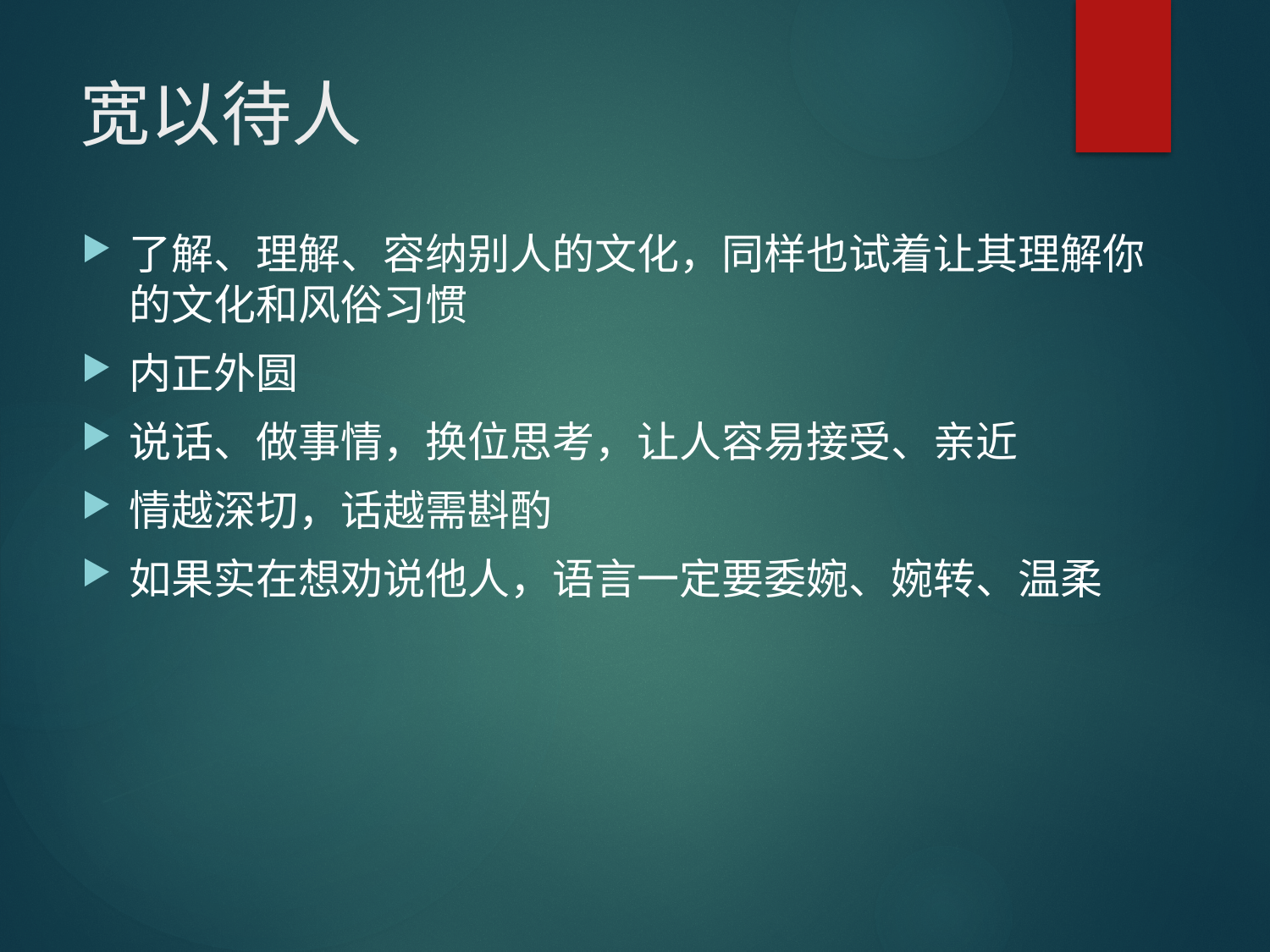

# 宽以待人
了解、理解、容纳别人的文化，同样也试着让其理解你的文化和风俗习惯
内正外圆
说话、做事情，换位思考，让人容易接受、亲近
情越深切，话越需斟酌
如果实在想劝说他人，语言一定要委婉、婉转、温柔